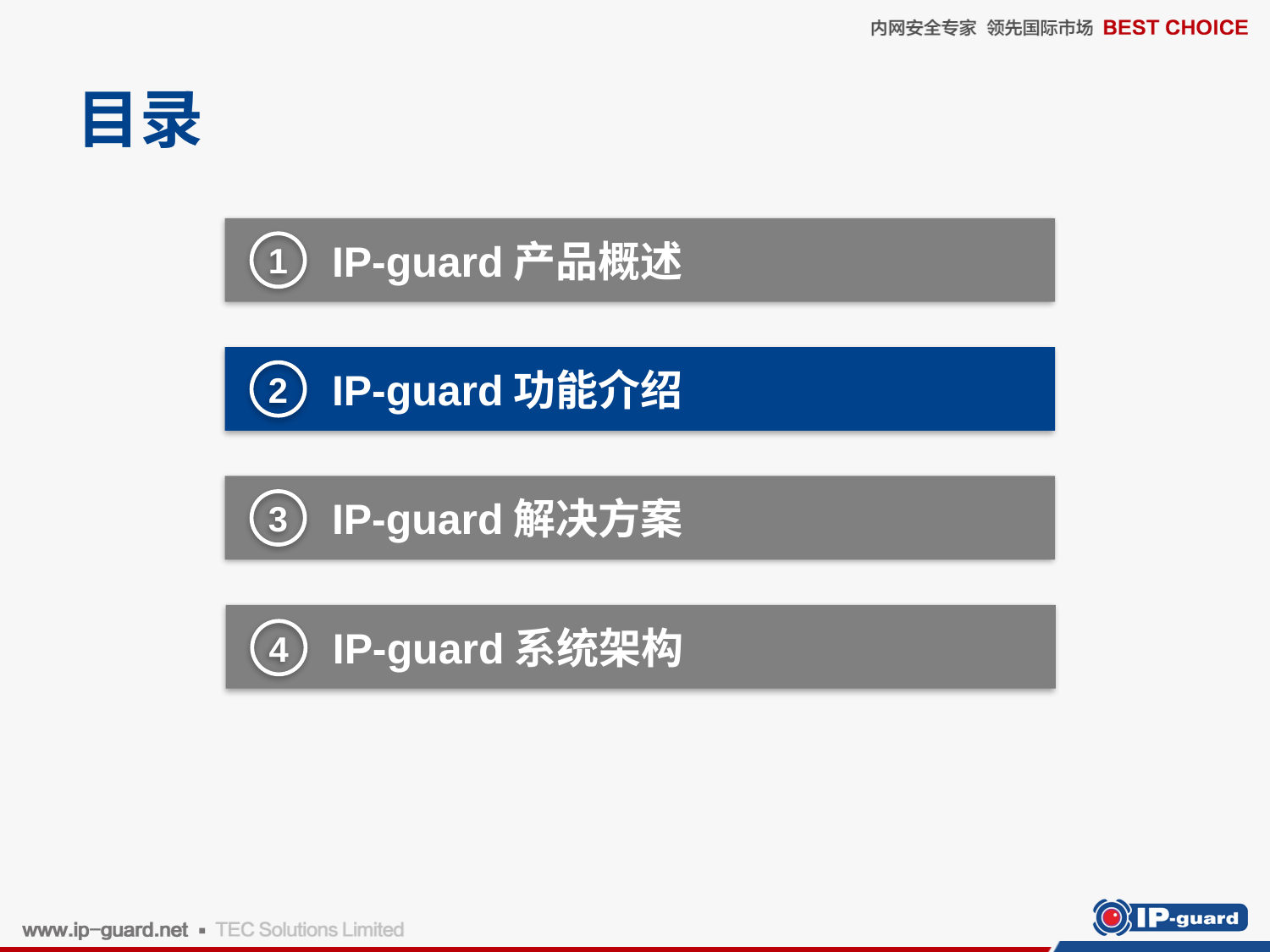

# 目录
 IP-guard产品概述
1
 IP-guard功能介绍
2
 IP-guard解决方案
3
 IP-guard系统架构
4